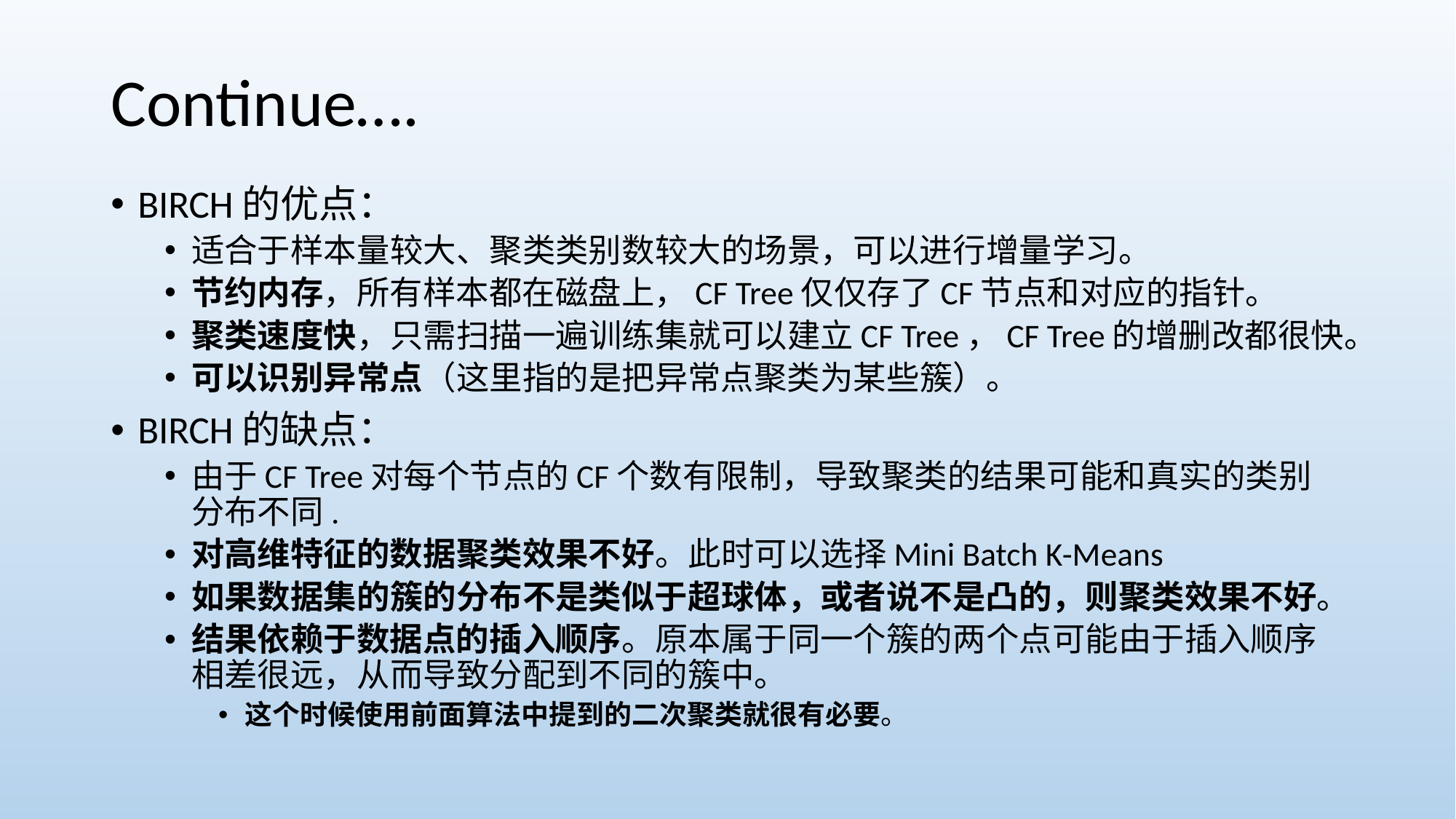

# Continue….
BIRCH的优点：
适合于样本量较大、聚类类别数较大的场景，可以进行增量学习。
节约内存，所有样本都在磁盘上，CF Tree仅仅存了CF节点和对应的指针。
聚类速度快，只需扫描一遍训练集就可以建立CF Tree，CF Tree的增删改都很快。
可以识别异常点（这里指的是把异常点聚类为某些簇）。
BIRCH的缺点：
由于CF Tree对每个节点的CF个数有限制，导致聚类的结果可能和真实的类别分布不同.
对高维特征的数据聚类效果不好。此时可以选择Mini Batch K-Means
如果数据集的簇的分布不是类似于超球体，或者说不是凸的，则聚类效果不好。
结果依赖于数据点的插入顺序。原本属于同一个簇的两个点可能由于插入顺序相差很远，从而导致分配到不同的簇中。
这个时候使用前面算法中提到的二次聚类就很有必要。